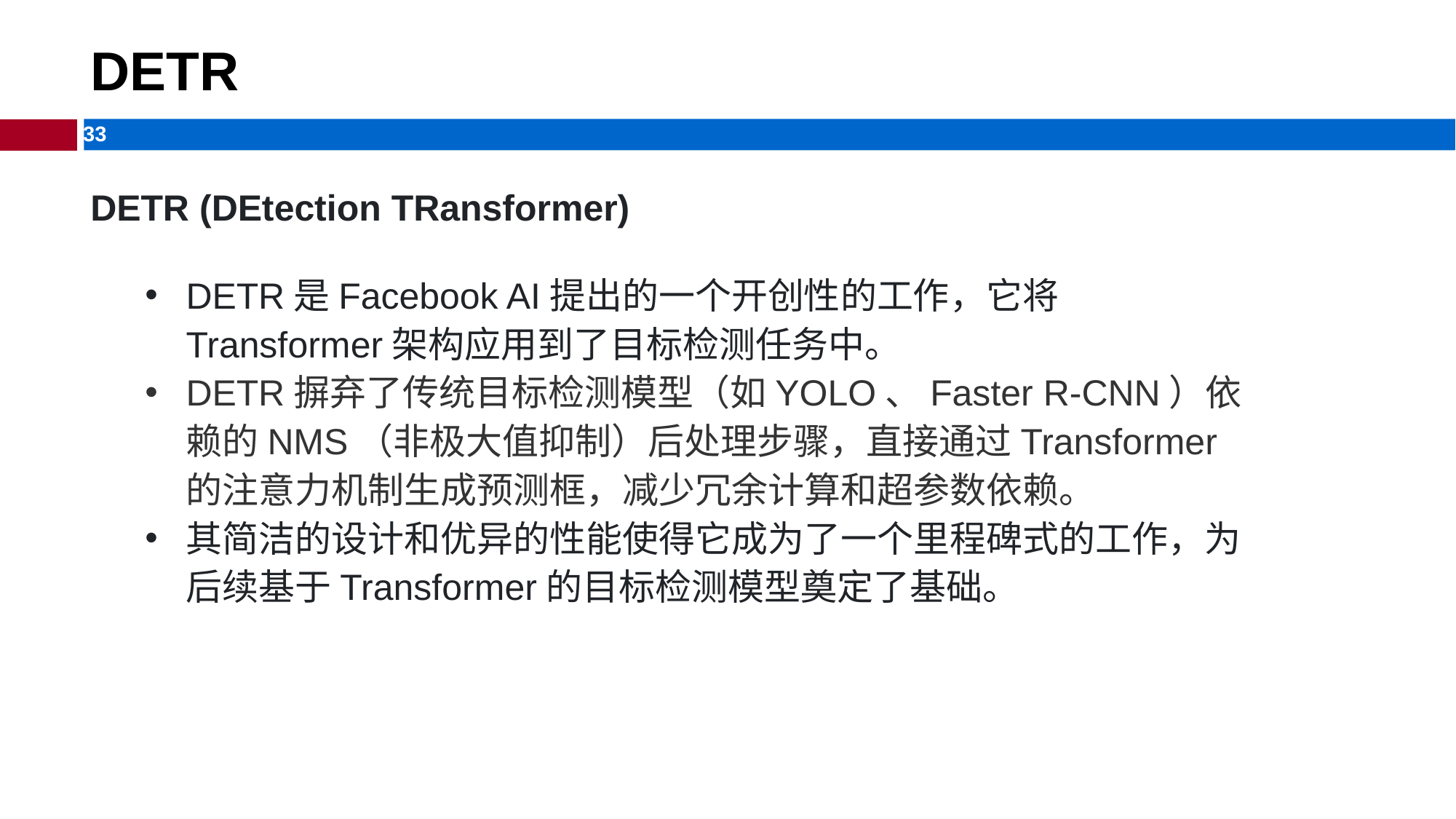

# DETR
DETR (DEtection TRansformer)
DETR是Facebook AI提出的一个开创性的工作，它将Transformer架构应用到了目标检测任务中。
DETR摒弃了传统目标检测模型（如YOLO、Faster R-CNN）依赖的NMS（非极大值抑制）后处理步骤，直接通过Transformer的注意力机制生成预测框，减少冗余计算和超参数依赖。
其简洁的设计和优异的性能使得它成为了一个里程碑式的工作，为后续基于Transformer的目标检测模型奠定了基础。